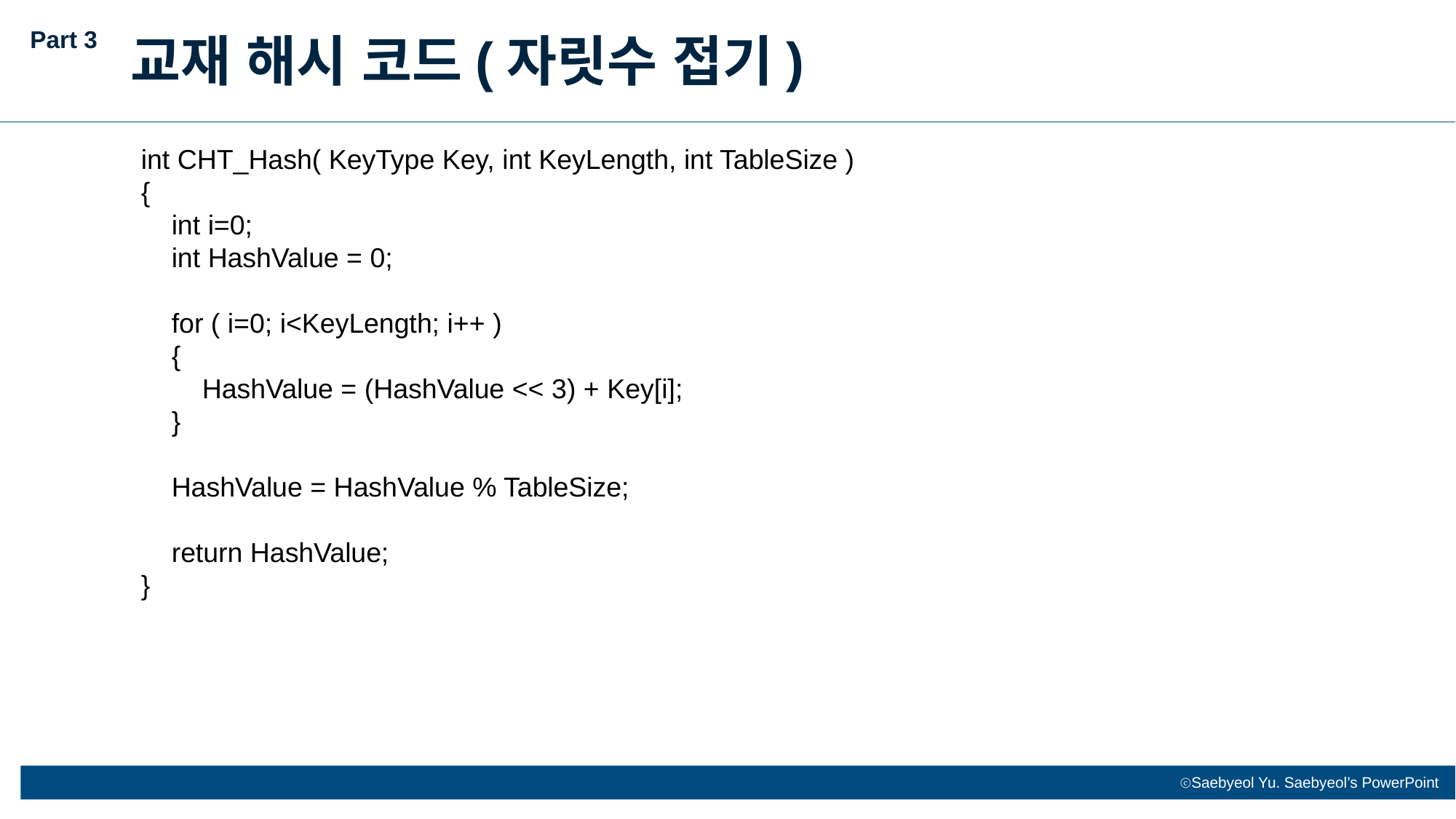

Part 3
교재 해시 코드(자릿수 접기)
int CHT_Hash( KeyType Key, int KeyLength, int TableSize )
{
    int i=0;
    int HashValue = 0;

    for ( i=0; i<KeyLength; i++ )
    {
        HashValue = (HashValue << 3) + Key[i];
    }

    HashValue = HashValue % TableSize;

    return HashValue;
}